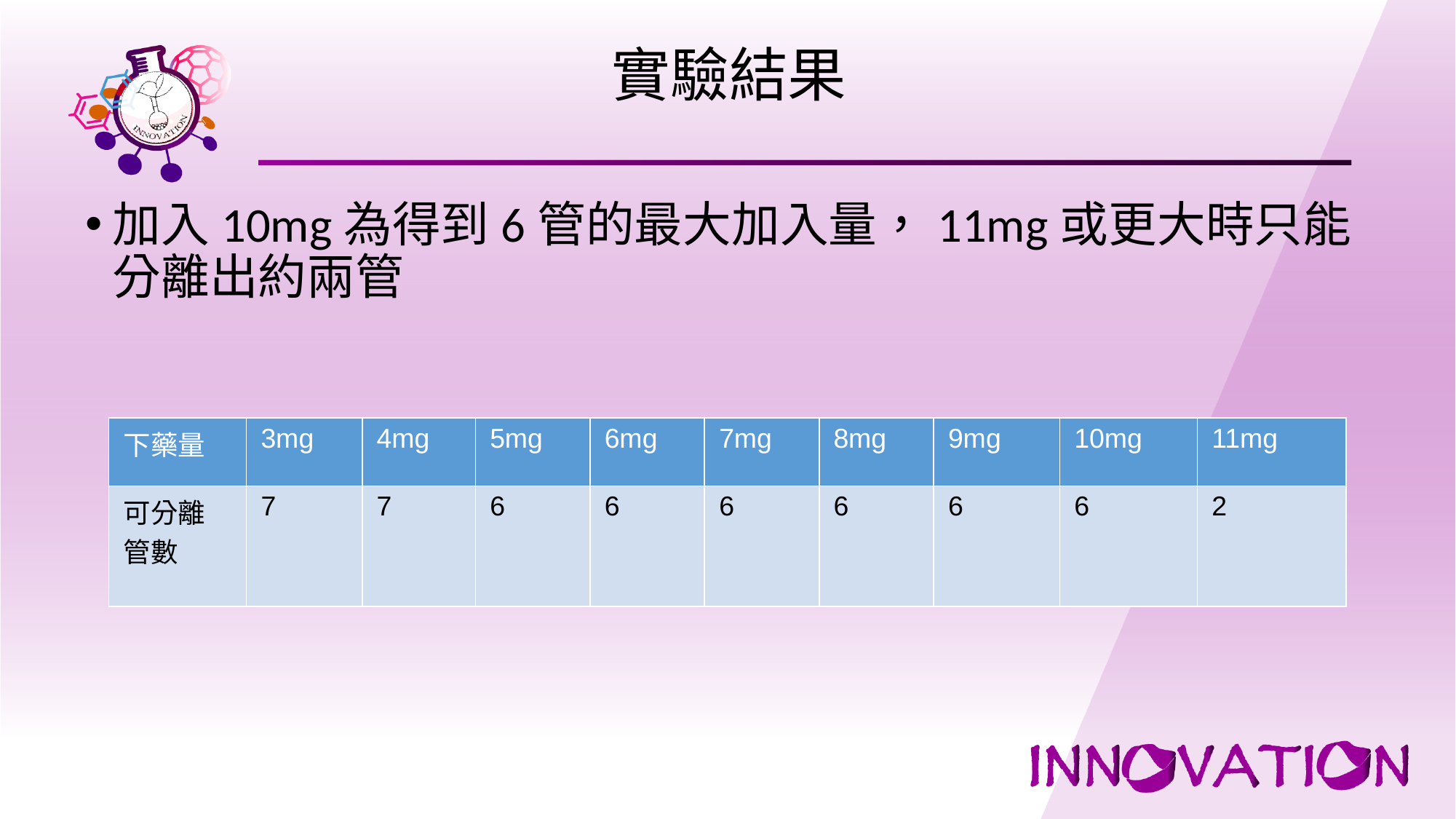

# 實驗結果
加入10mg為得到6管的最大加入量，11mg或更大時只能分離出約兩管
| 下藥量 | 3mg | 4mg | 5mg | 6mg | 7mg | 8mg | 9mg | 10mg | 11mg |
| --- | --- | --- | --- | --- | --- | --- | --- | --- | --- |
| 可分離管數 | 7 | 7 | 6 | 6 | 6 | 6 | 6 | 6 | 2 |